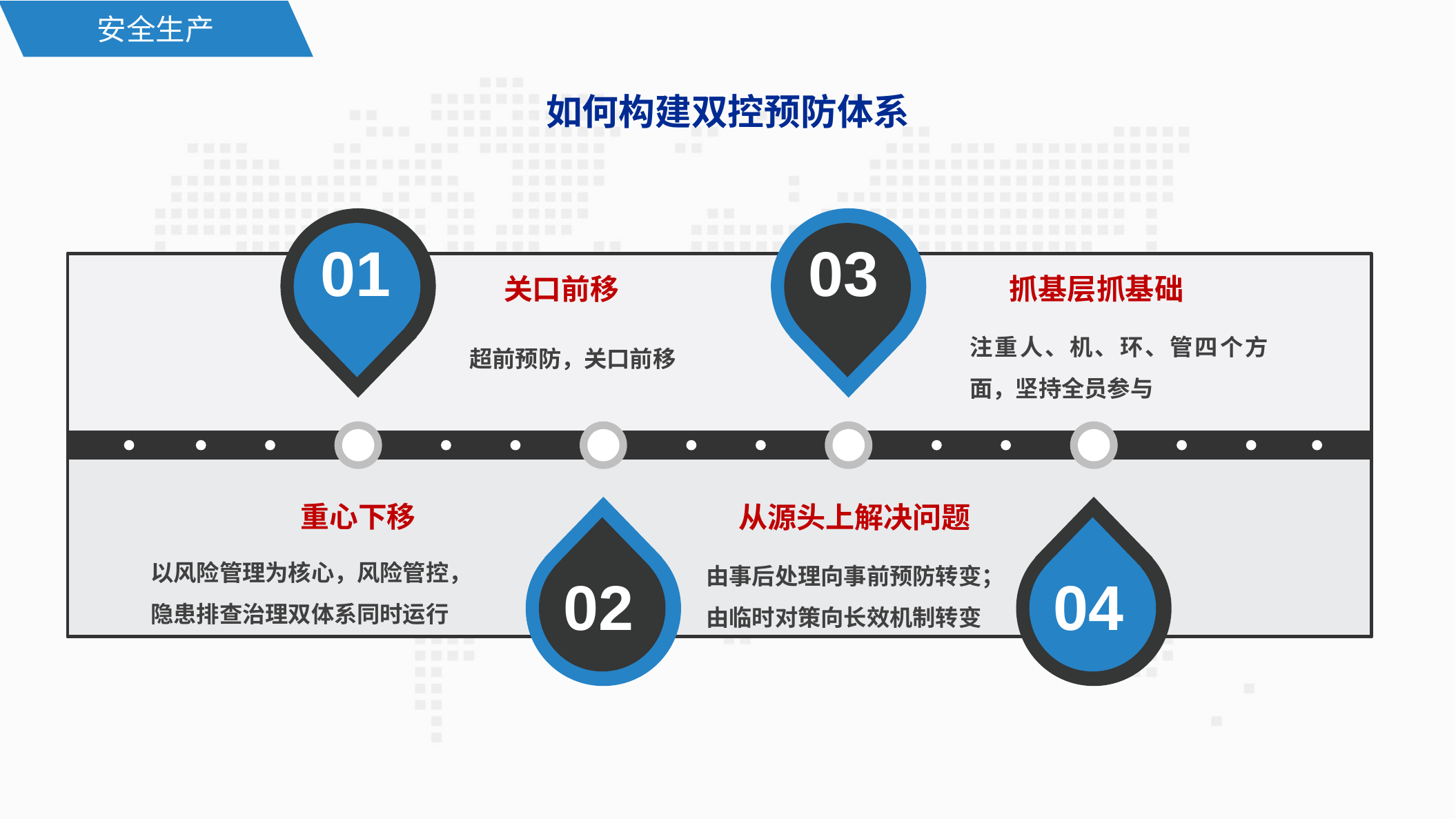

安全生产
如何构建双控预防体系

01

03

抓基层抓基础
关口前移
注重人、机、环、管四个方面，坚持全员参与
超前预防，关口前移

重心下移
从源头上解决问题

02

04
以风险管理为核心，风险管控，隐患排查治理双体系同时运行
由事后处理向事前预防转变；
由临时对策向长效机制转变